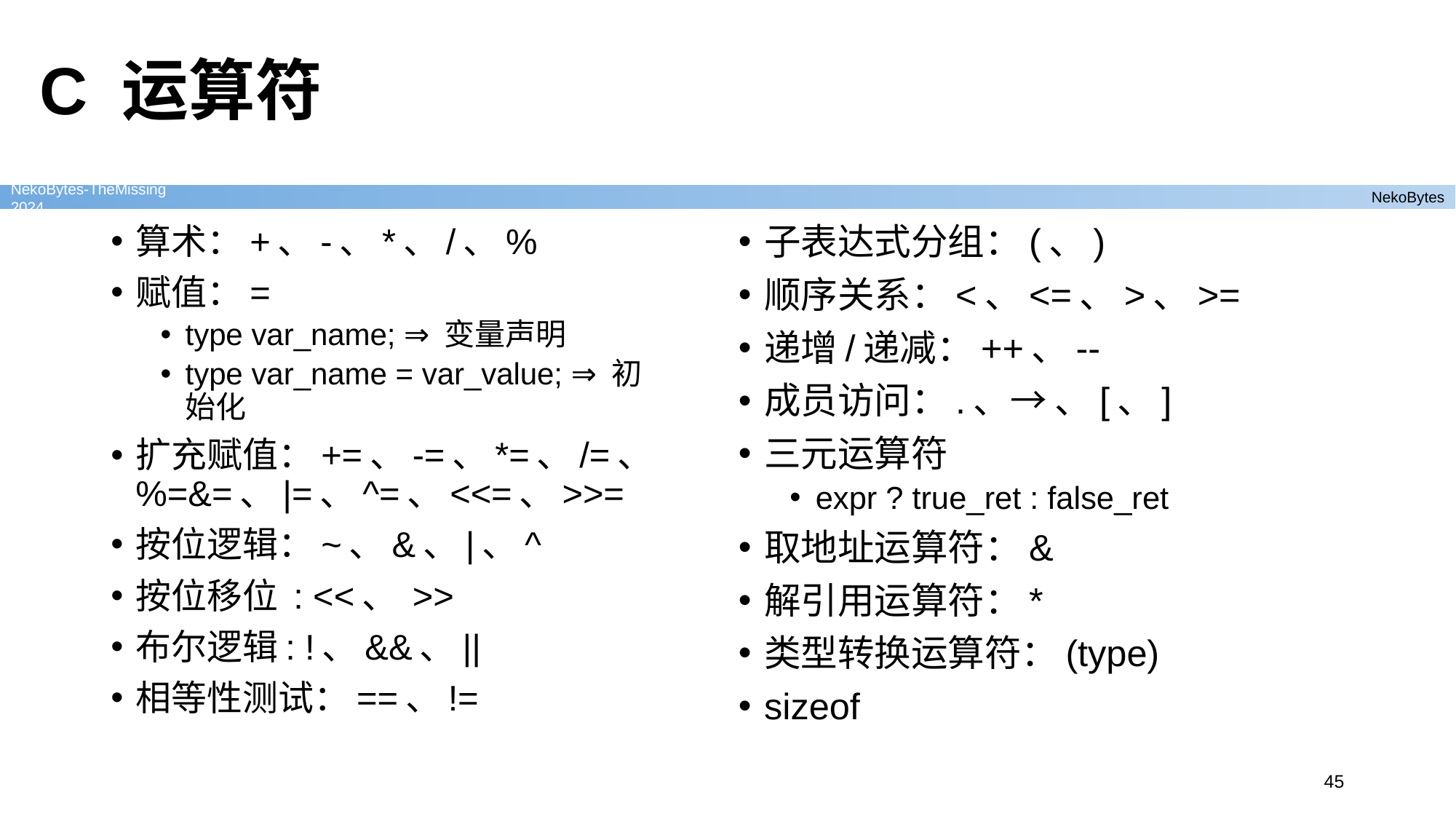

# C 运算符
算术：+、-、*、/、%
赋值：=
type var_name; ⇒ 变量声明
type var_name = var_value; ⇒ 初始化
扩充赋值：+=、-=、*=、/=、%=&=、|=、^=、<<=、>>=
按位逻辑：~、&、|、^
按位移位 : <<、 >>
布尔逻辑: !、&&、||
相等性测试：==、!=
子表达式分组：(、)
顺序关系：<、<=、>、>=
递增/递减：++、--
成员访问：.、→ 、[、]
三元运算符
expr ? true_ret : false_ret
取地址运算符：&
解引用运算符：*
类型转换运算符：(type)
sizeof
45